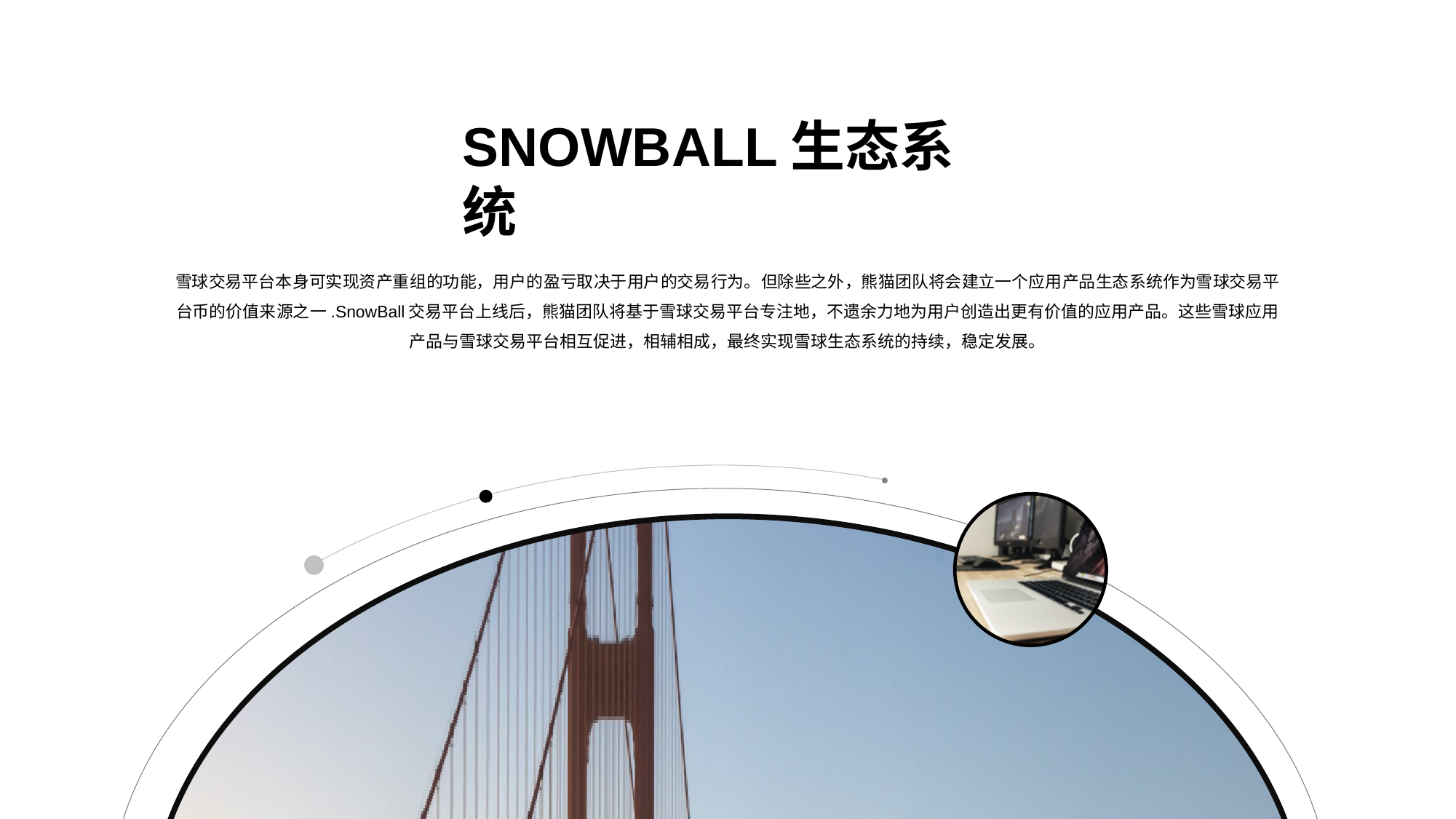

SNOWBALL生态系统
雪球交易平台本身可实现资产重组的功能，用户的盈亏取决于用户的交易行为。但除些之外，熊猫团队将会建立一个应用产品生态系统作为雪球交易平台币的价值来源之一.SnowBall交易平台上线后，熊猫团队将基于雪球交易平台专注地，不遗余力地为用户创造出更有价值的应用产品。这些雪球应用产品与雪球交易平台相互促进，相辅相成，最终实现雪球生态系统的持续，稳定发展。